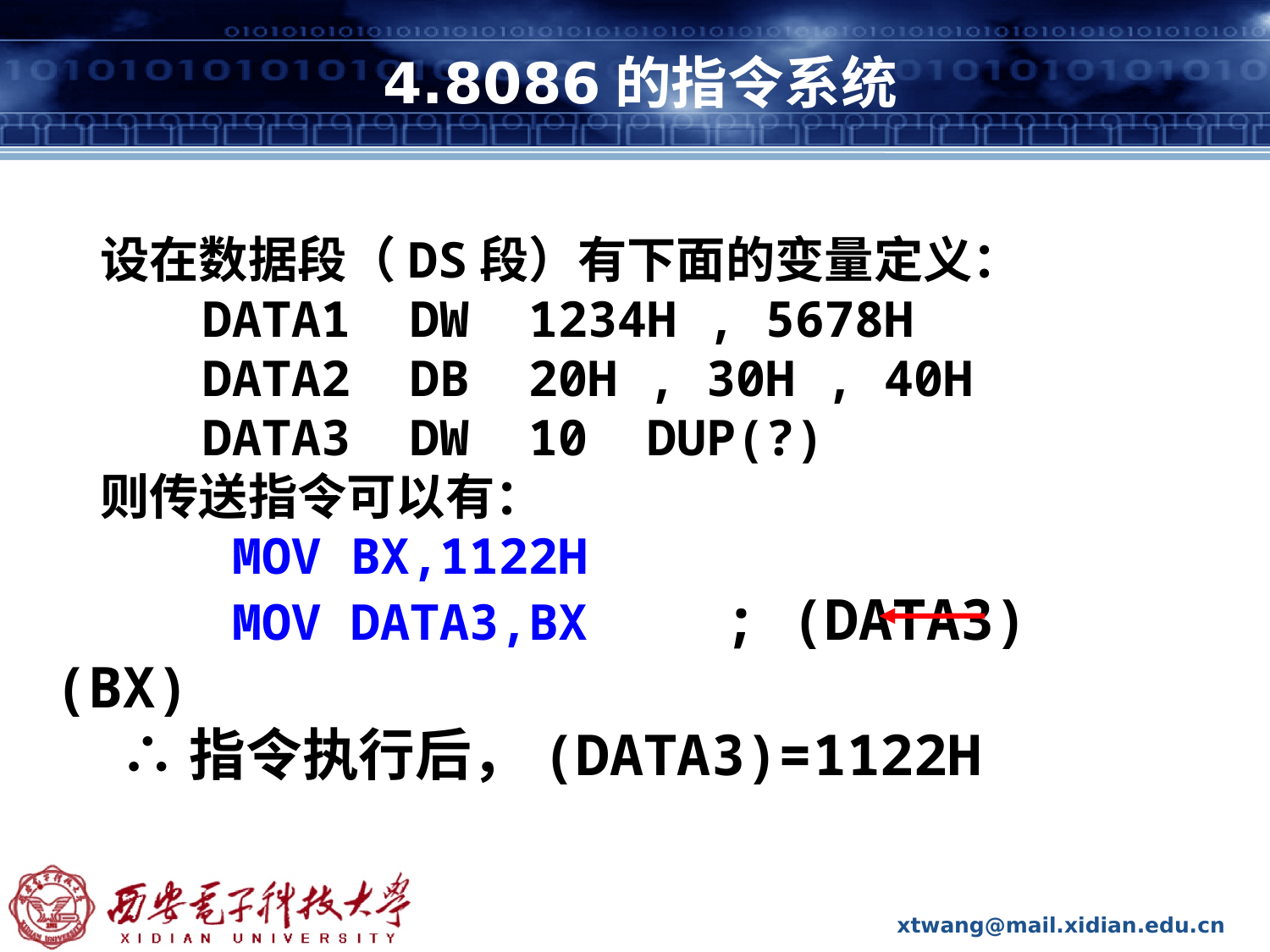

# 4.8086的指令系统
   设在数据段（DS段）有下面的变量定义：
     DATA1  DW  1234H , 5678H
     DATA2  DB  20H , 30H , 40H
     DATA3  DW  10  DUP(?)
   则传送指令可以有：
      MOV BX,1122H
      MOV DATA3,BX    ; (DATA3)    (BX)
     ∴指令执行后，(DATA3)=1122H